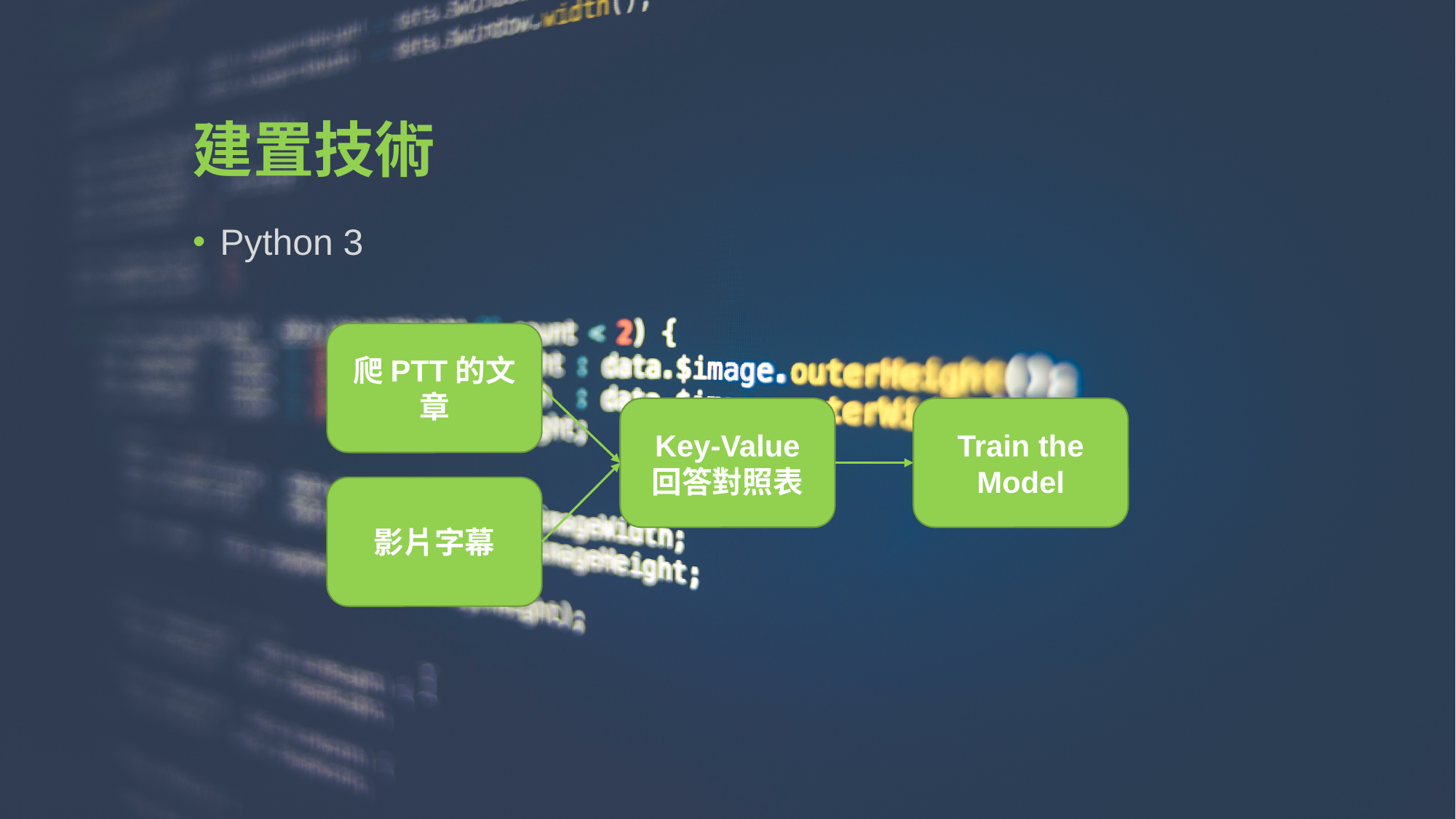

# 建置技術
Python 3
爬PTT的文章
Key-Value
回答對照表
Train the Model
影片字幕